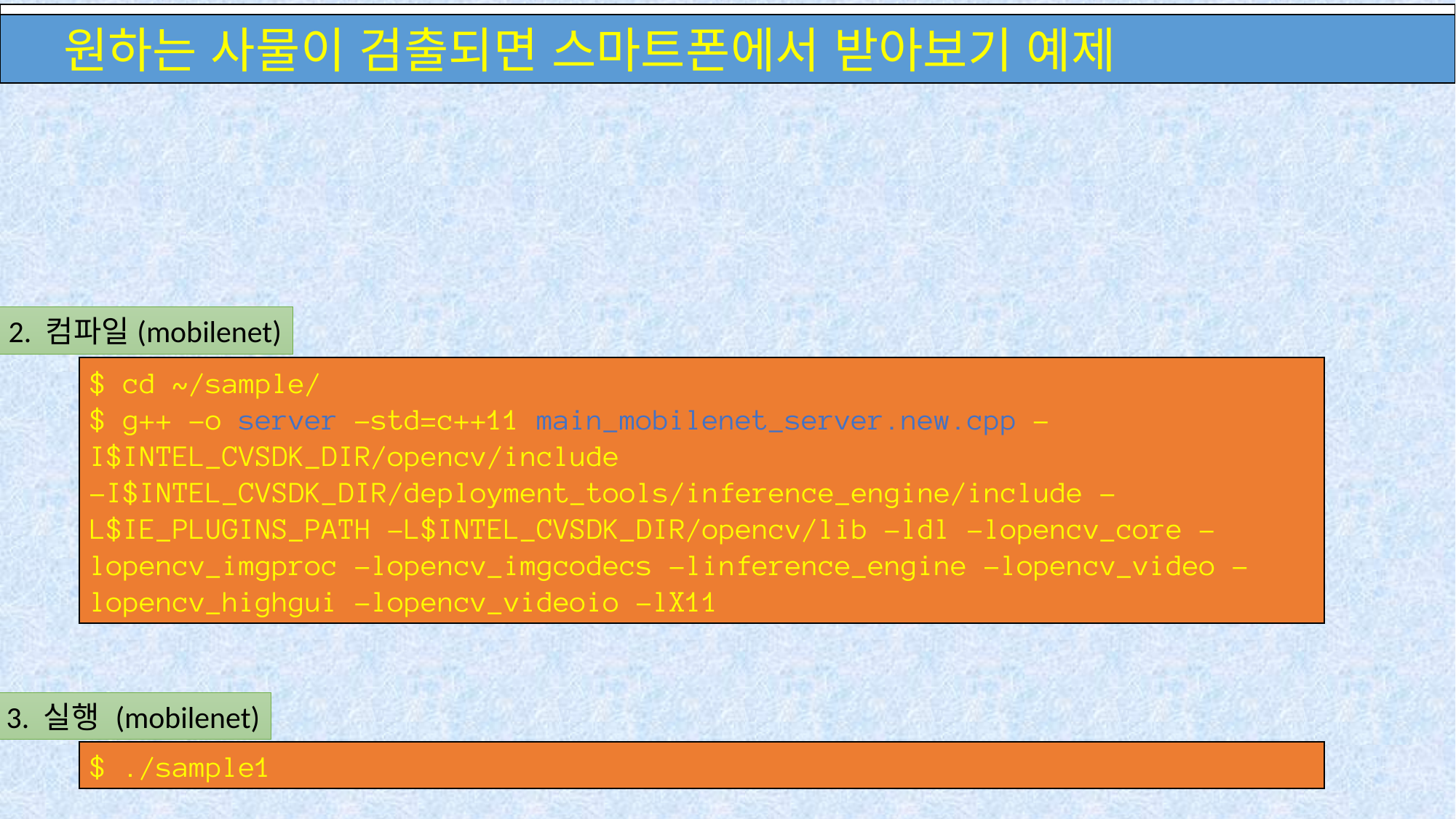

OpenVINO의 Deep Learning Toolkit을 사용하여 S/W 구현하기
   원하는 사물이 검출되면 스마트폰에서 받아보기 예제
2. 컴파일(mobilenet)
$ cd ~/sample/
$ g++ -o server -std=c++11 main_mobilenet_server.new.cpp -I$INTEL_CVSDK_DIR/opencv/include -I$INTEL_CVSDK_DIR/deployment_tools/inference_engine/include -L$IE_PLUGINS_PATH -L$INTEL_CVSDK_DIR/opencv/lib -ldl -lopencv_core -lopencv_imgproc -lopencv_imgcodecs -linference_engine -lopencv_video -lopencv_highgui -lopencv_videoio -lX11
3. 실행 (mobilenet)
$ ./sample1